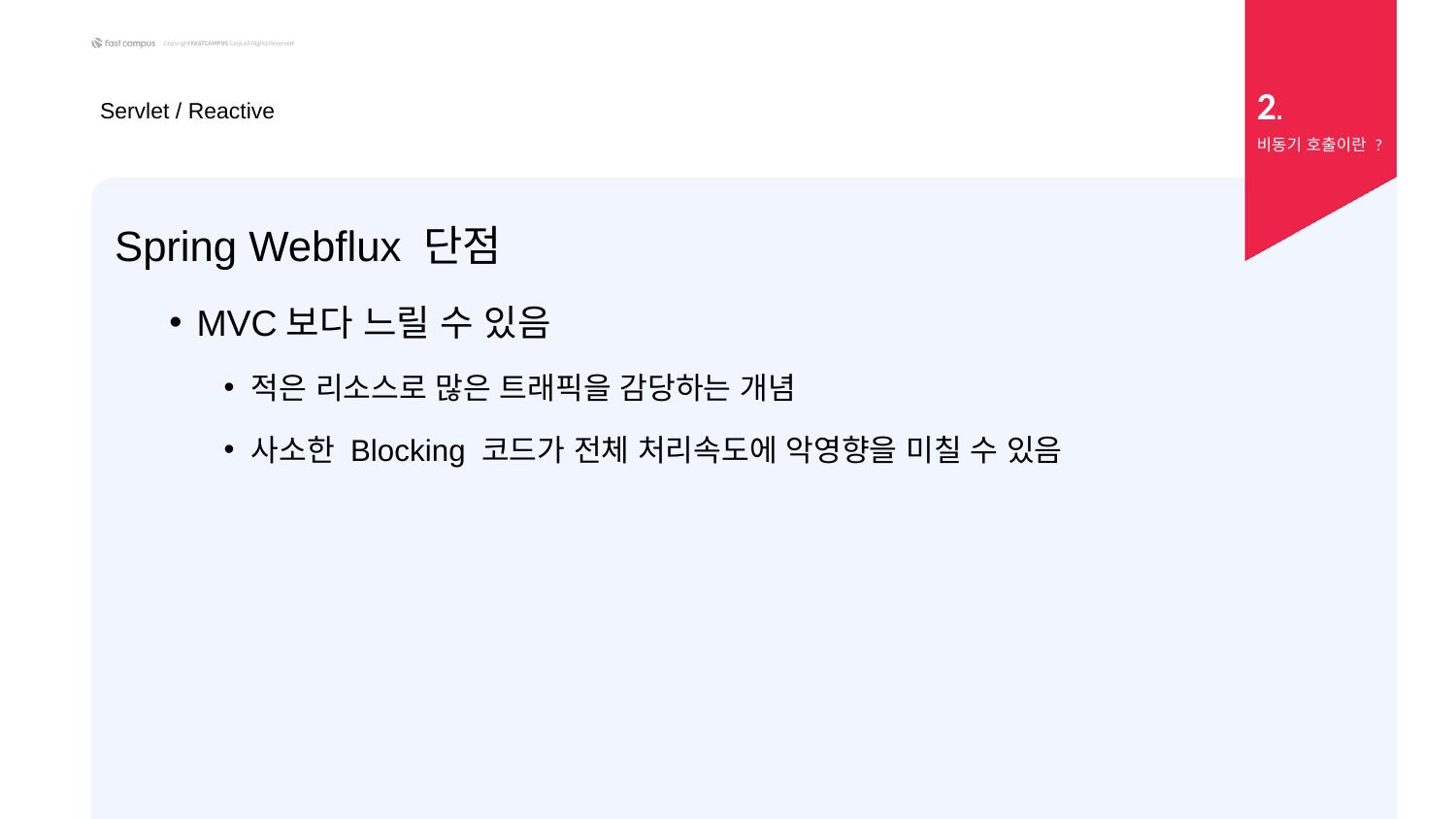

2.
# Servlet / Reactive
비동기 호출이란 ?
Spring Webflux 단점
MVC보다 느릴 수 있음
적은 리소스로 많은 트래픽을 감당하는 개념
사소한 Blocking 코드가 전체 처리속도에 악영향을 미칠 수 있음